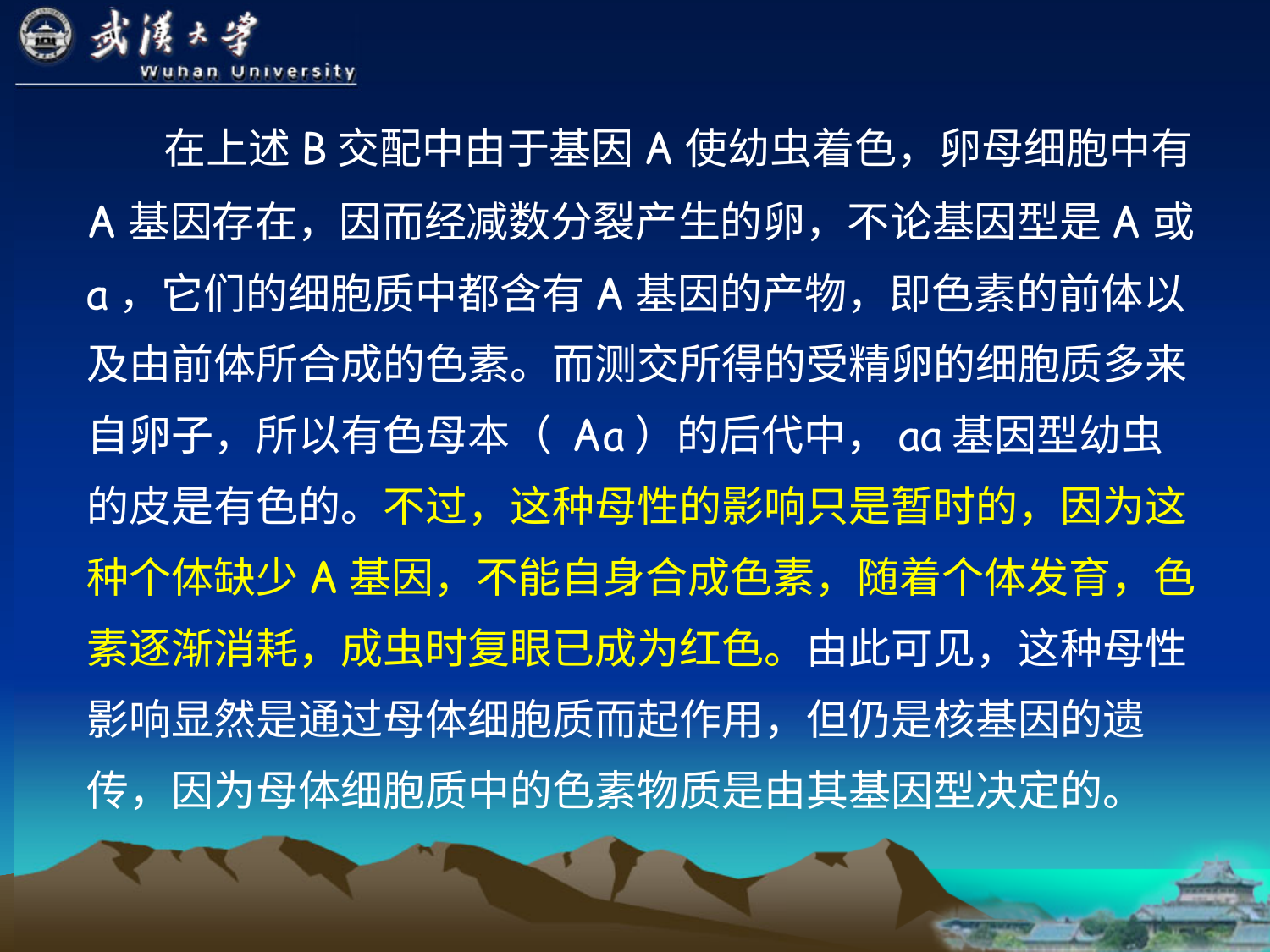

在上述B交配中由于基因A使幼虫着色，卵母细胞中有A基因存在，因而经减数分裂产生的卵，不论基因型是A或a，它们的细胞质中都含有A基因的产物，即色素的前体以及由前体所合成的色素。而测交所得的受精卵的细胞质多来自卵子，所以有色母本（ Aa）的后代中，aa基因型幼虫的皮是有色的。不过，这种母性的影响只是暂时的，因为这种个体缺少A基因，不能自身合成色素，随着个体发育，色素逐渐消耗，成虫时复眼已成为红色。由此可见，这种母性影响显然是通过母体细胞质而起作用，但仍是核基因的遗传，因为母体细胞质中的色素物质是由其基因型决定的。